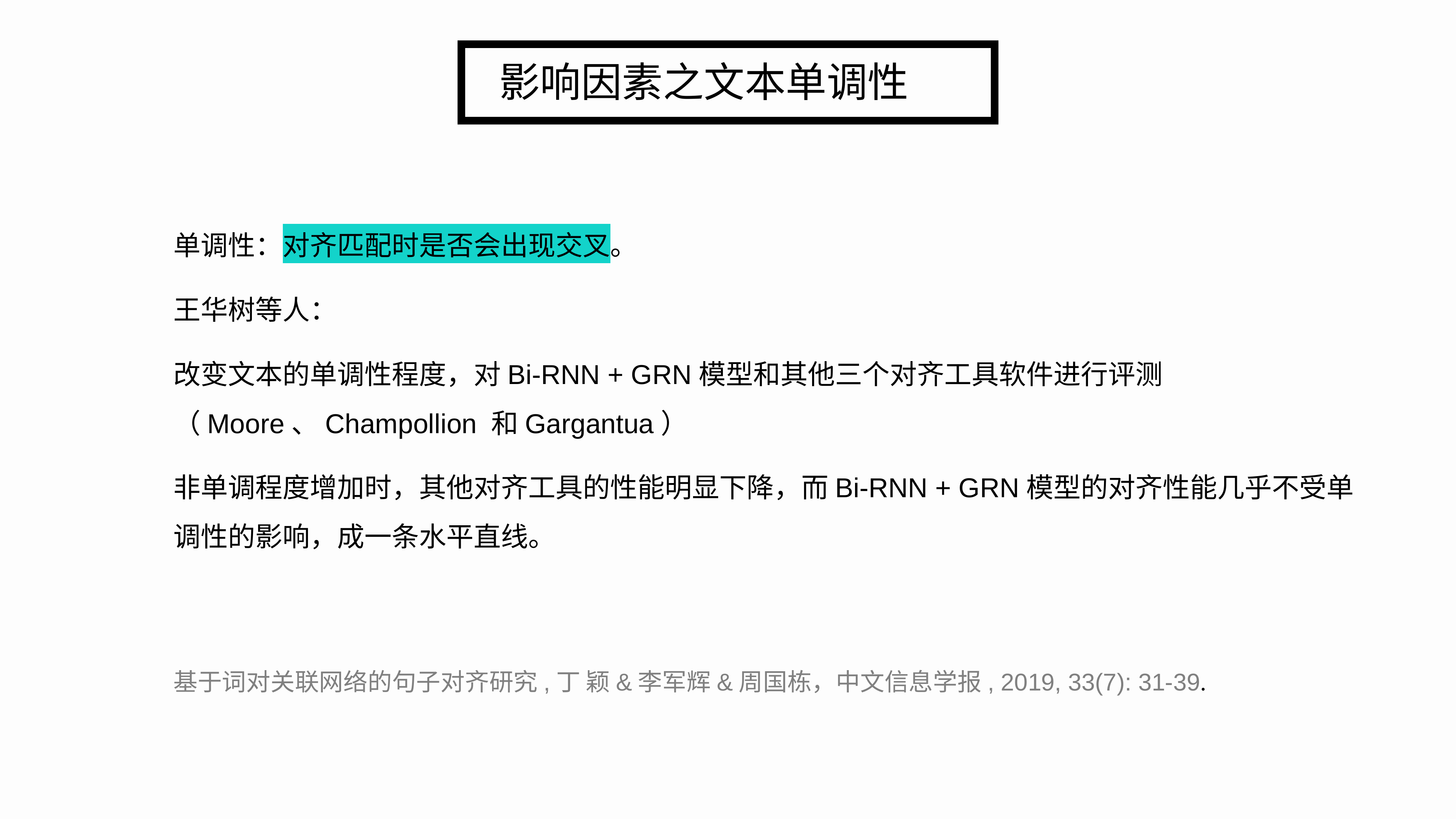

# 影响因素之文本单调性
单调性：对齐匹配时是否会出现交叉。
王华树等人：
改变文本的单调性程度，对Bi-RNN + GRN模型和其他三个对齐工具软件进行评测（Moore、Champollion 和Gargantua）
非单调程度增加时，其他对齐工具的性能明显下降，而Bi-RNN + GRN模型的对齐性能几乎不受单调性的影响，成一条水平直线。

基于词对关联网络的句子对齐研究,丁 颖&李军辉&周国栋，中文信息学报, 2019, 33(7): 31-39.